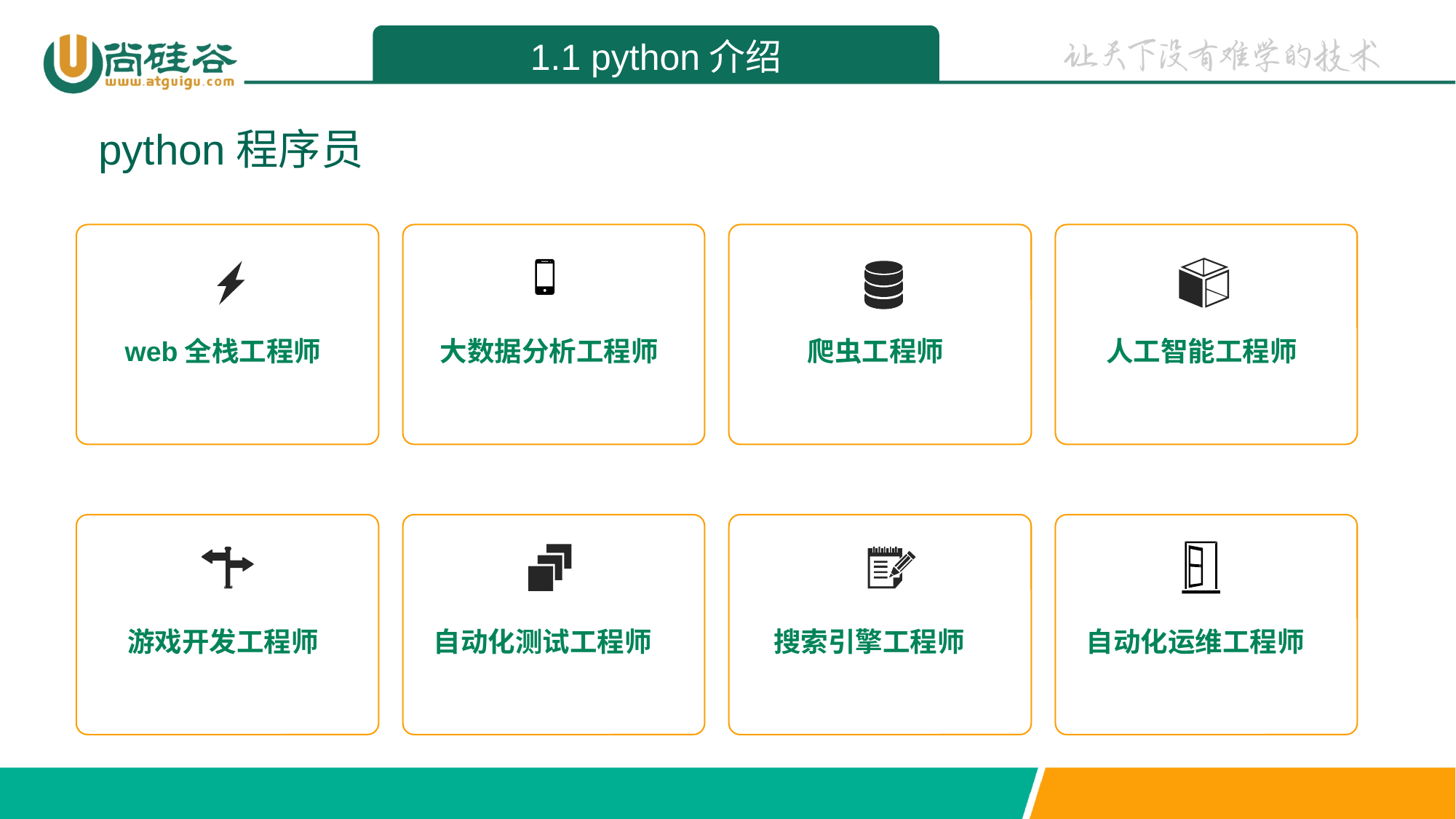

1.1 python介绍
python程序员

web全栈工程师
大数据分析工程师
爬虫工程师
人工智能工程师

游戏开发工程师
自动化测试工程师
搜索引擎工程师
自动化运维工程师